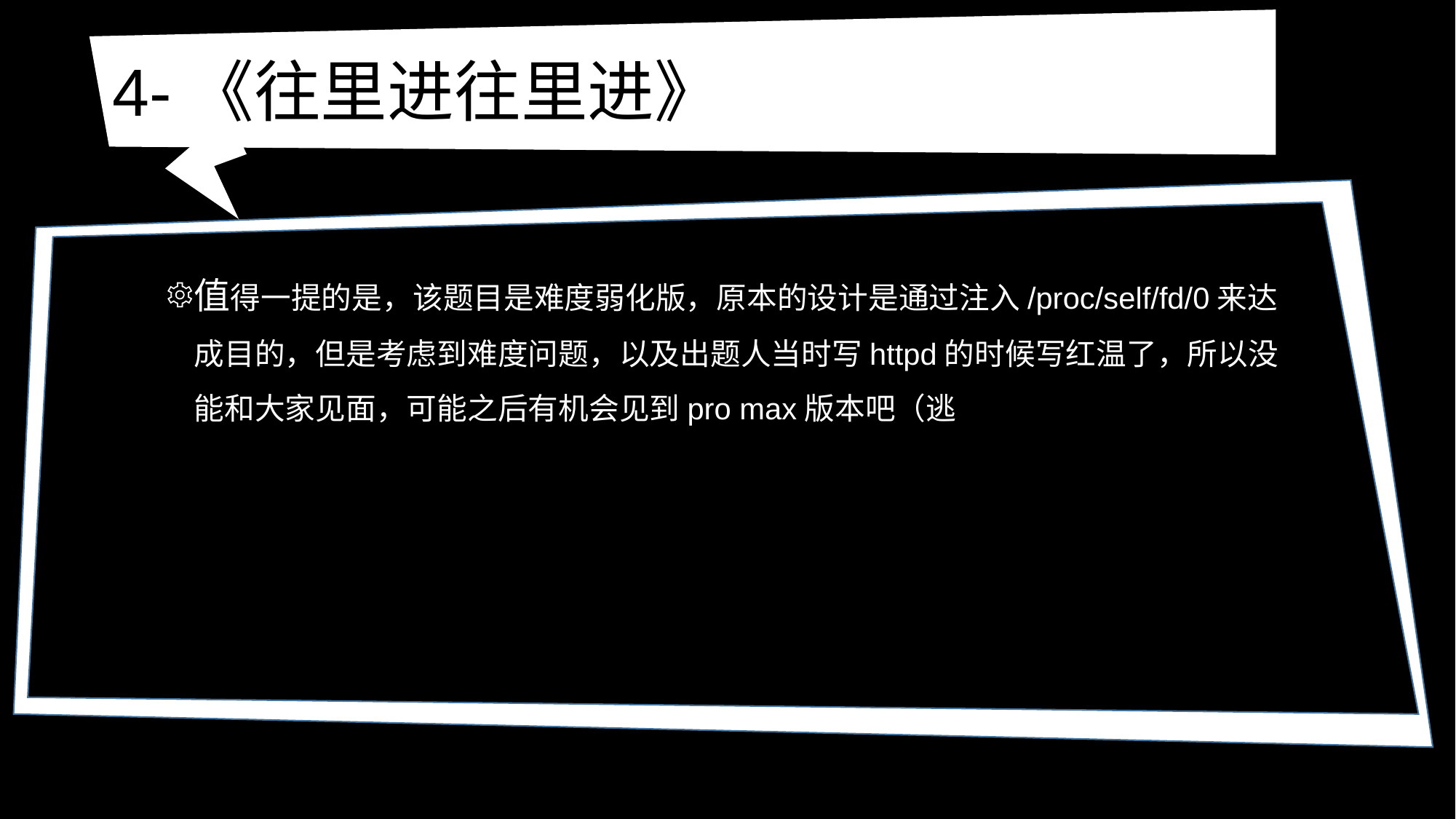

# 4-《往里进往里进》
值得一提的是，该题目是难度弱化版，原本的设计是通过注入/proc/self/fd/0来达成目的，但是考虑到难度问题，以及出题人当时写httpd的时候写红温了，所以没能和大家见面，可能之后有机会见到pro max版本吧（逃